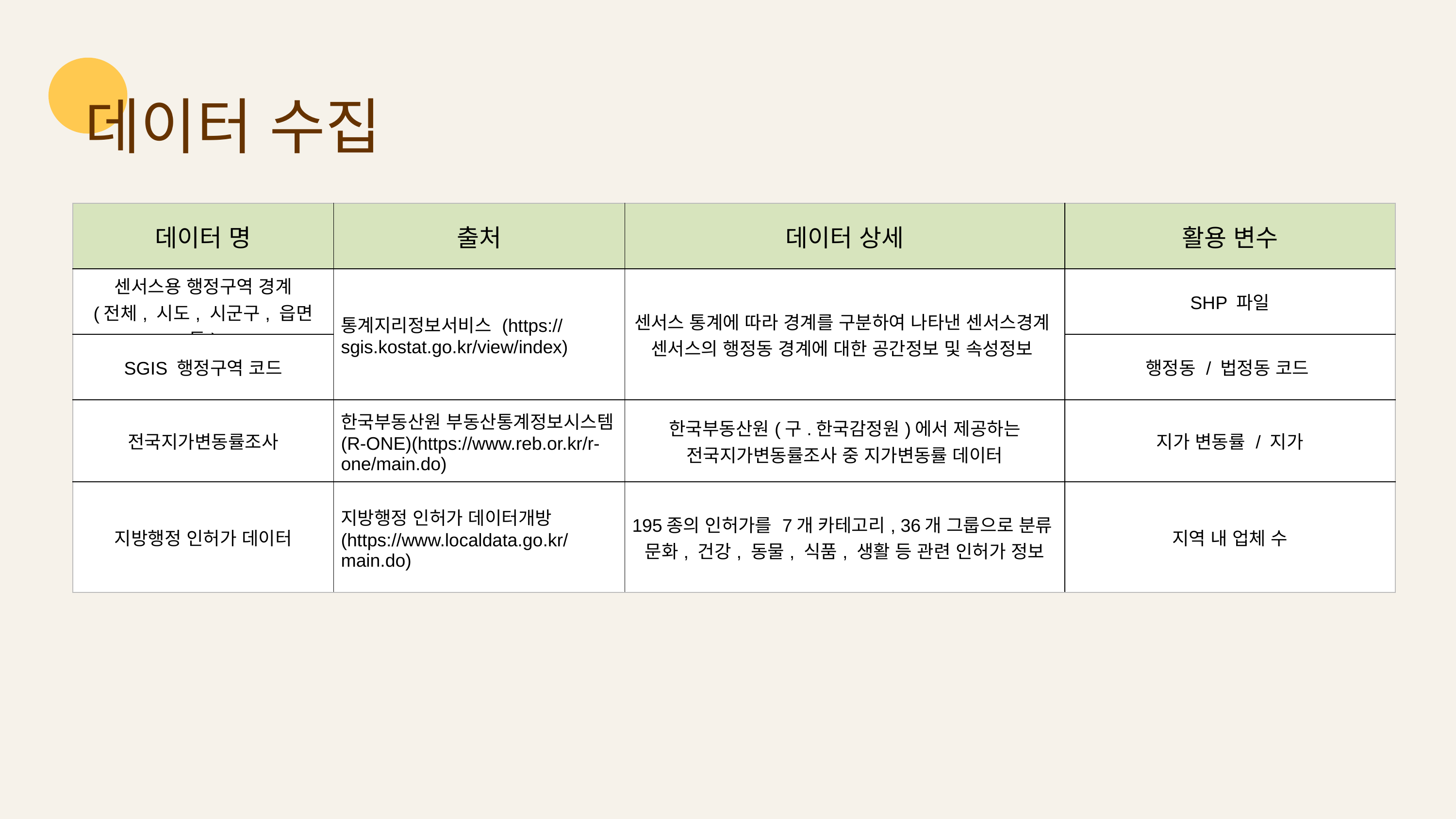

데이터 수집
| 데이터 명 | 출처 | 데이터 상세 | 활용 변수 |
| --- | --- | --- | --- |
| 센서스용 행정구역 경계 (전체, 시도, 시군구, 읍면동) | 통계지리정보서비스 (https://sgis.kostat.go.kr/view/index) | 센서스 통계에 따라 경계를 구분하여 나타낸 센서스경계 센서스의 행정동 경계에 대한 공간정보 및 속성정보 | SHP 파일 |
| SGIS 행정구역 코드 |  |  | 행정동 / 법정동 코드 |
| 전국지가변동률조사 | 한국부동산원 부동산통계정보시스템(R-ONE) (https://www.reb.or.kr/r-one/main.do) | 한국부동산원(구.한국감정원)에서 제공하는 전국지가변동률조사 중 지가변동률 데이터 | 지가 변동률 / 지가 |
| 지방행정 인허가 데이터 | 지방행정 인허가 데이터개방 (https://www.localdata.go.kr/main.do) | 195종의 인허가를 7개 카테고리, 36개 그룹으로 분류 문화, 건강, 동물, 식품, 생활 등 관련 인허가 정보 | 지역 내 업체 수 |